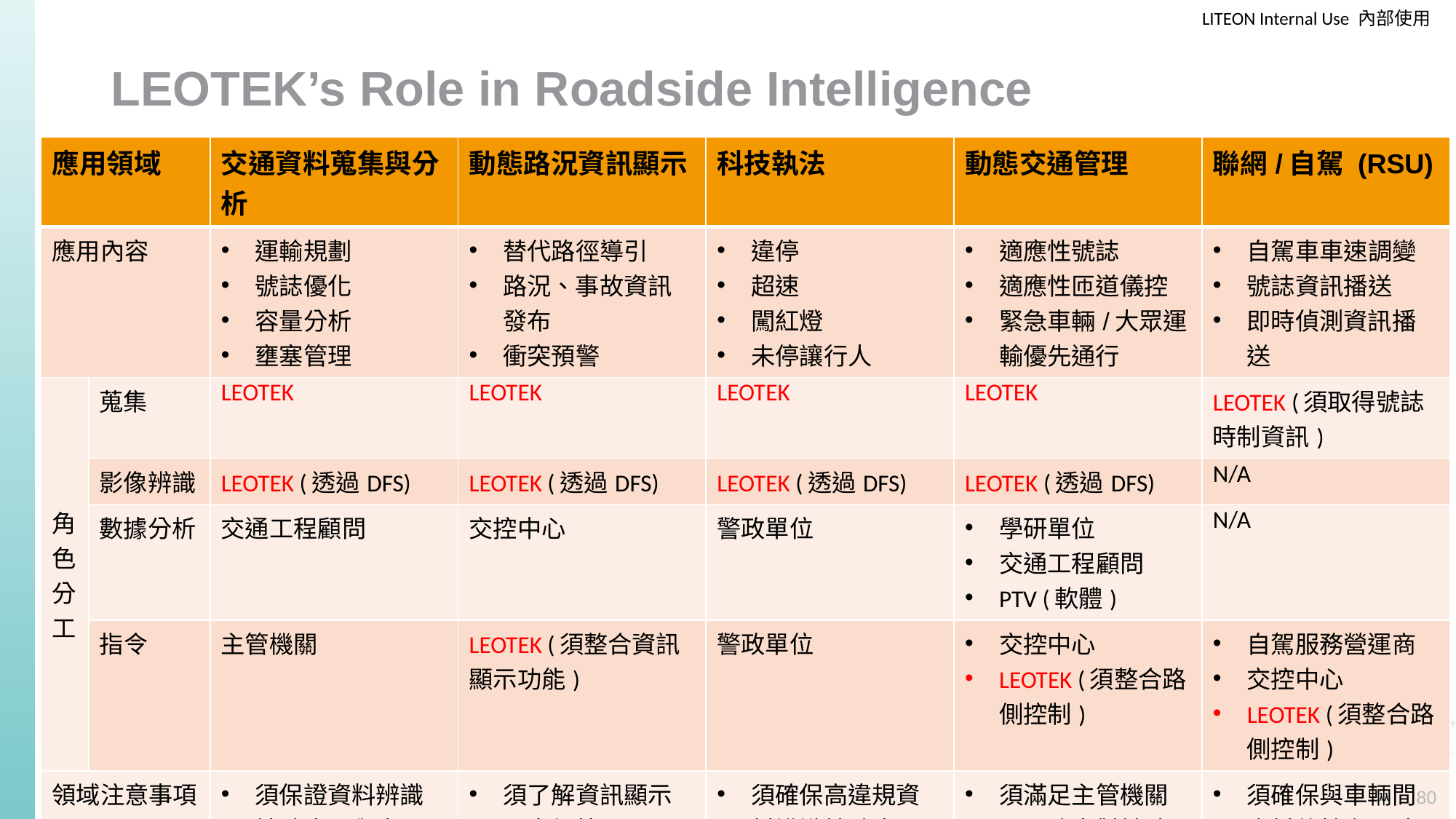

# LEOTEK’s Role in Roadside Intelligence
| 應用領域 |  | 交通資料蒐集與分析 | 動態路況資訊顯示 | 科技執法 | 動態交通管理 | 聯網/自駕 (RSU) |
| --- | --- | --- | --- | --- | --- | --- |
| 應用內容 |  | 運輸規劃 號誌優化 容量分析 壅塞管理 | 替代路徑導引 路況、事故資訊發布 衝突預警 | 違停 超速 闖紅燈 未停讓行人 | 適應性號誌 適應性匝道儀控 緊急車輛/大眾運輸優先通行 | 自駕車車速調變 號誌資訊播送 即時偵測資訊播送 |
| 角色分工 | 蒐集 | LEOTEK | LEOTEK | LEOTEK | LEOTEK | LEOTEK (須取得號誌時制資訊) |
|  | 影像辨識 | LEOTEK (透過DFS) | LEOTEK (透過DFS) | LEOTEK (透過DFS) | LEOTEK (透過DFS) | N/A |
|  | 數據分析 | 交通工程顧問 | 交控中心 | 警政單位 | 學研單位 交通工程顧問 PTV (軟體) | N/A |
|  | 指令 | 主管機關 | LEOTEK (須整合資訊顯示功能) | 警政單位 | 交控中心 LEOTEK (須整合路側控制) | 自駕服務營運商 交控中心 LEOTEK (須整合路側控制) |
| 領域注意事項 |  | 須保證資料辨識精確度可與人工辨識接近 | 須了解資訊顯示內容規範 須整合資訊顯示設備 | 須確保高違規資料辨識精確度 須了解如何與警政單位資料串連 | 須滿足主管機關及用路人對於號誌調變的期待 | 須確保與車輛間資料傳輸之即時性 |
80